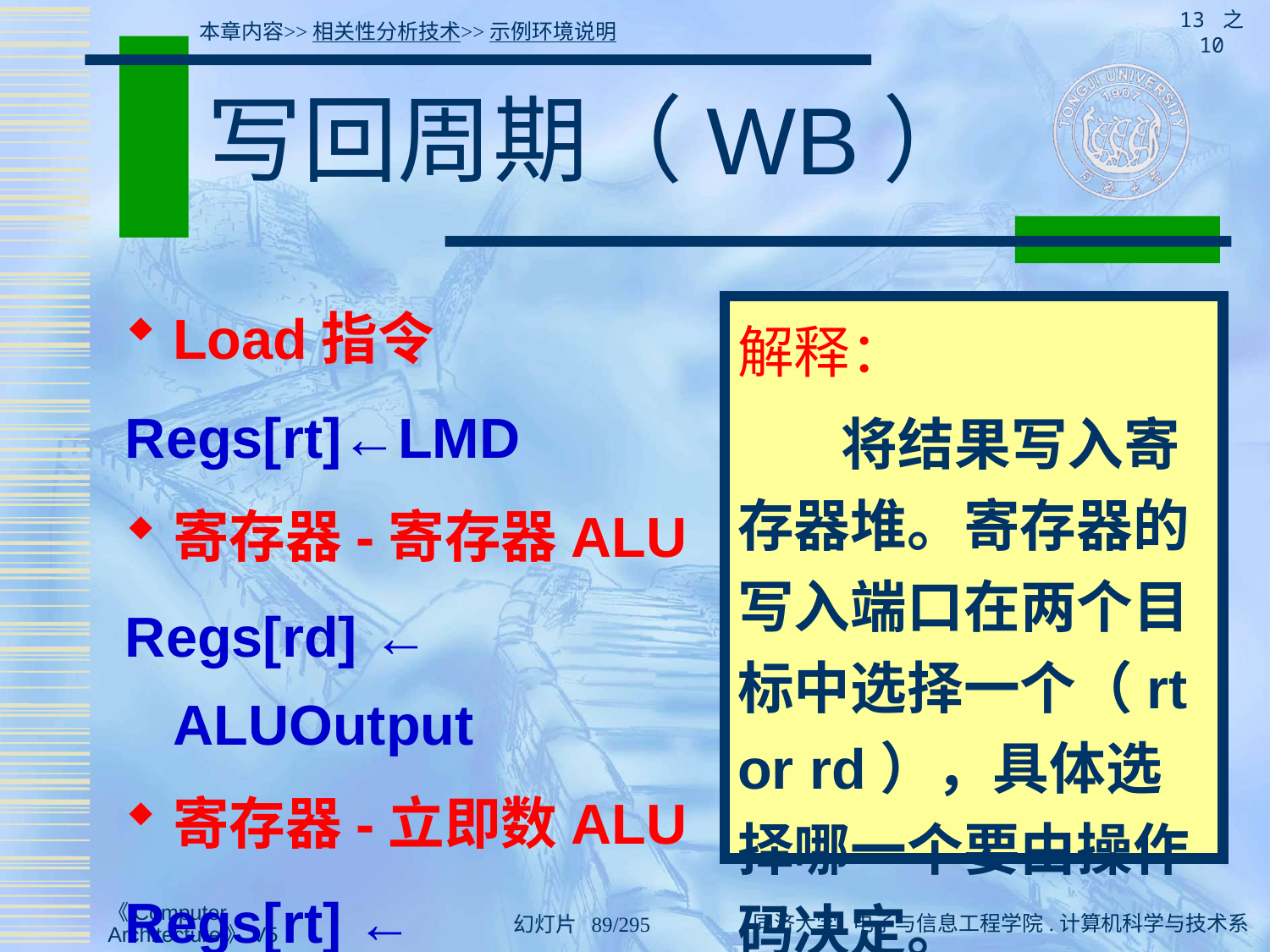

13 之 10
本章内容>>相关性分析技术>>示例环境说明
# 写回周期（WB）
Load指令
Regs[rt]←LMD
寄存器-寄存器ALU
Regs[rd] ← ALUOutput
寄存器-立即数ALU
Regs[rt] ← ALUOutput
解释：
       将结果写入寄存器堆。寄存器的写入端口在两个目标中选择一个（rt or rd），具体选择哪一个要由操作码决定。